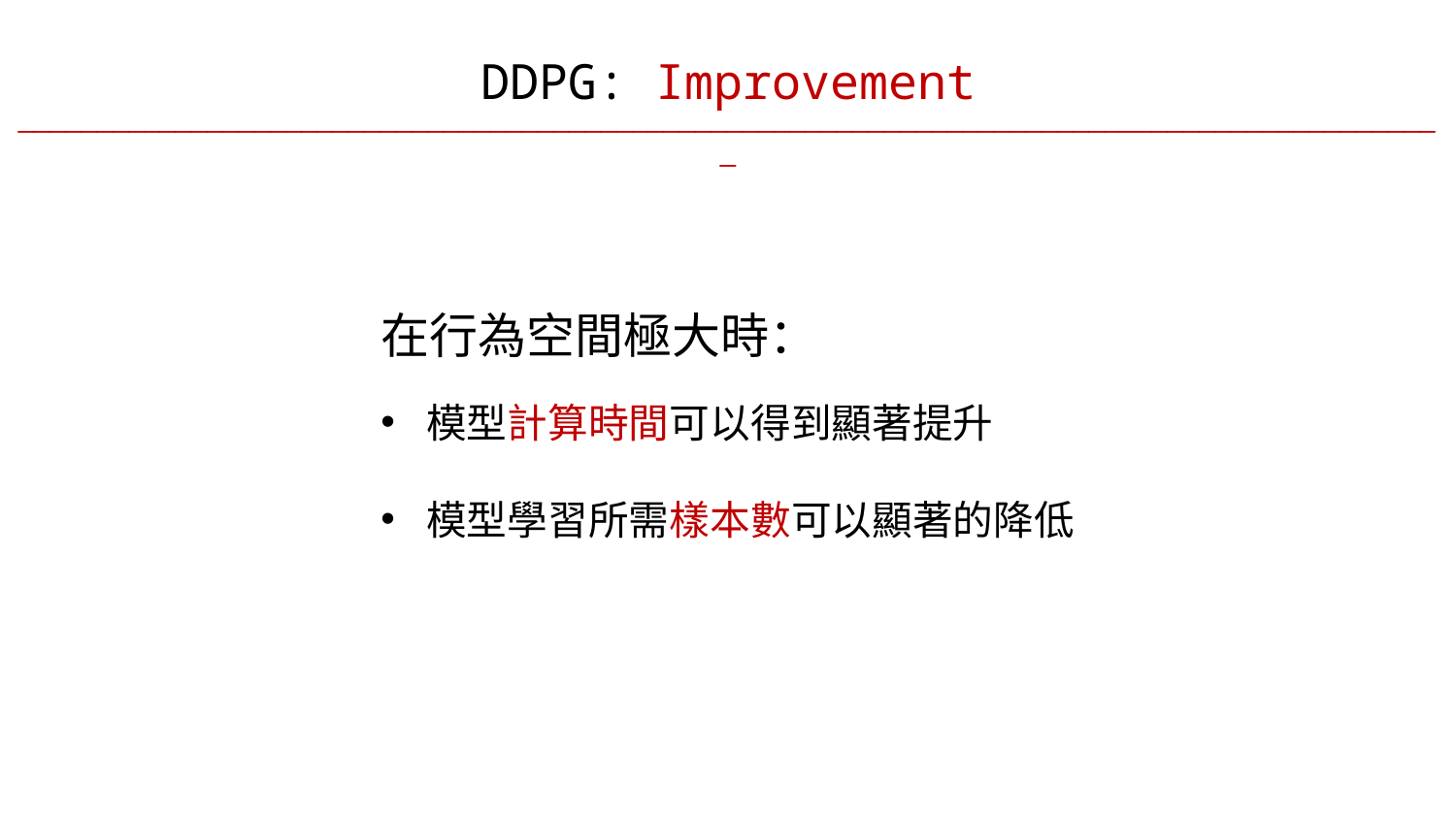

DDPG: Improvement
___________________________________________________________________________________________
在行為空間極大時：

模型計算時間可以得到顯著提升

模型學習所需樣本數可以顯著的降低